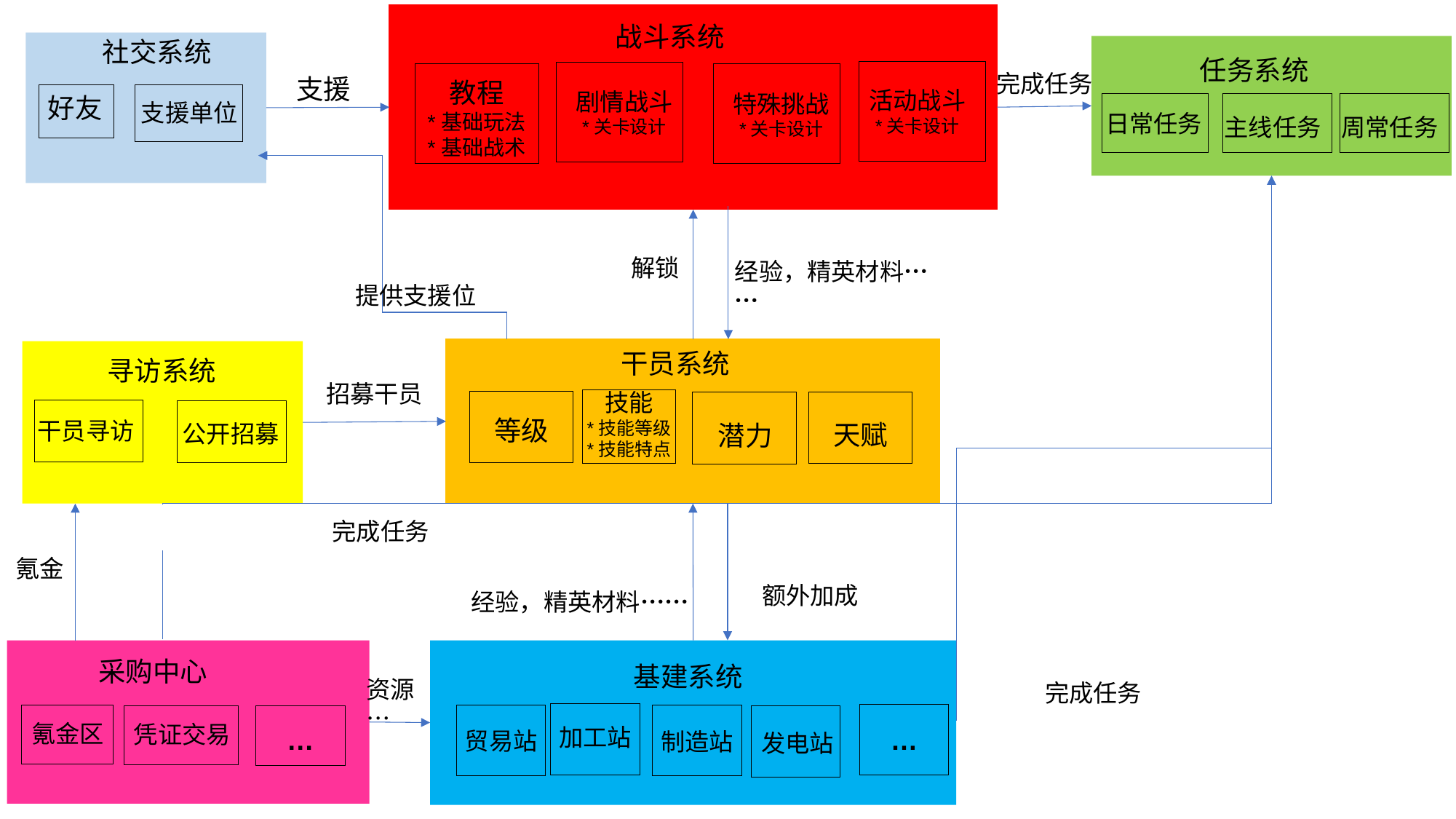

战斗系统
社交系统

任务系统

活动战斗
*关卡设计

剧情战斗
*关卡设计
完成任务

特殊挑战
*关卡设计

教程
*基础玩法
*基础战术
支援

支援单位

好友

日常任务

主线任务

周常任务
解锁
经验，精英材料……
提供支援位

干员系统

寻访系统
招募干员
技能
*技能等级
*技能特点

等级

天赋

潜力

干员寻访

公开招募
完成任务
氪金
额外加成
经验，精英材料……

基建系统
采购中心
资源…
完成任务

加工站

…

贸易站

制造站

氪金区

发电站

…

凭证交易